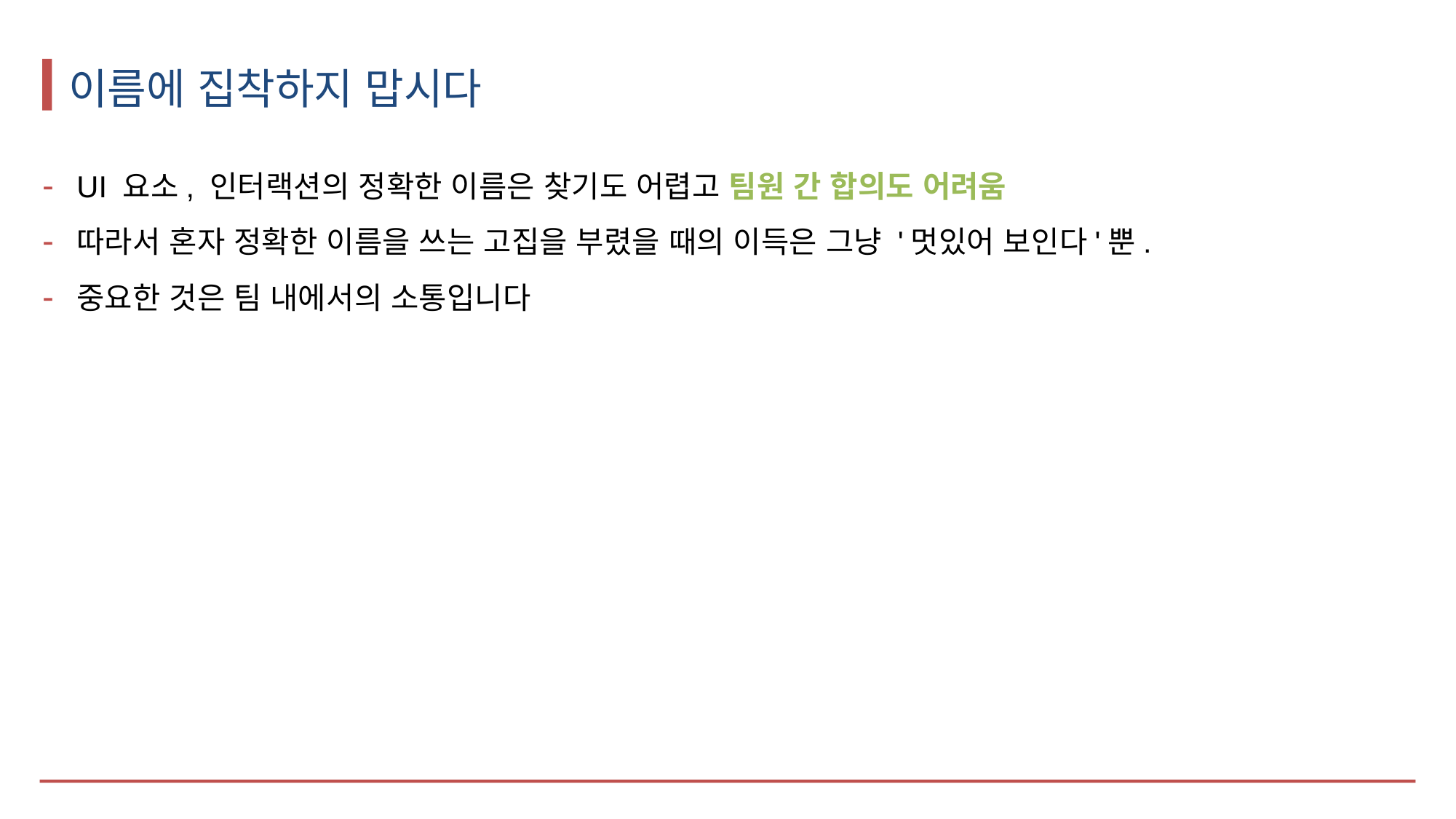

# 이름에 집착하지 맙시다
UI 요소, 인터랙션의 정확한 이름은 찾기도 어렵고 팀원 간 합의도 어려움
따라서 혼자 정확한 이름을 쓰는 고집을 부렸을 때의 이득은 그냥 '멋있어 보인다'뿐.
중요한 것은 팀 내에서의 소통입니다